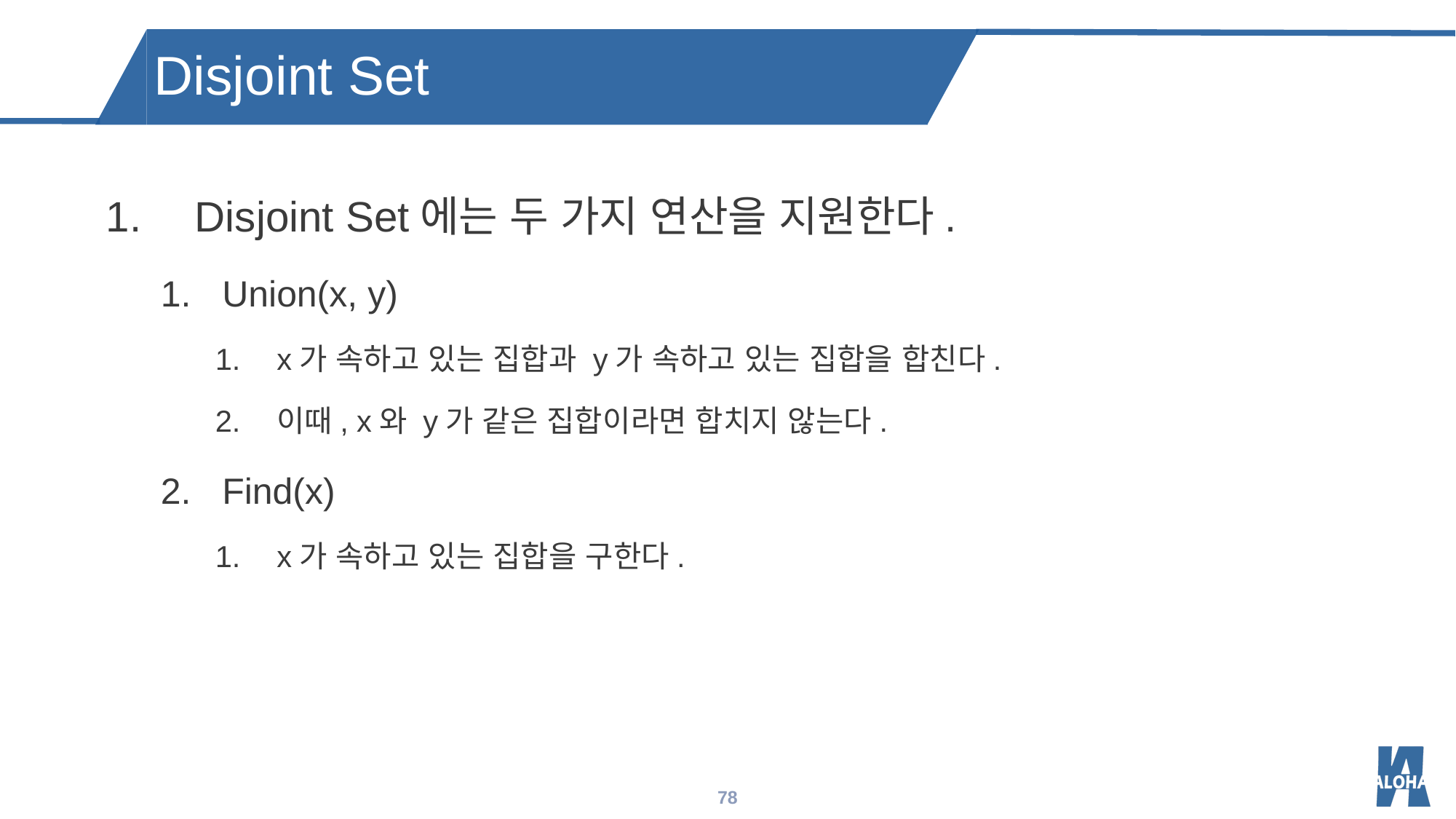

Disjoint Set
Disjoint Set에는 두 가지 연산을 지원한다.
Union(x, y)
x가 속하고 있는 집합과 y가 속하고 있는 집합을 합친다.
이때, x와 y가 같은 집합이라면 합치지 않는다.
Find(x)
x가 속하고 있는 집합을 구한다.
78